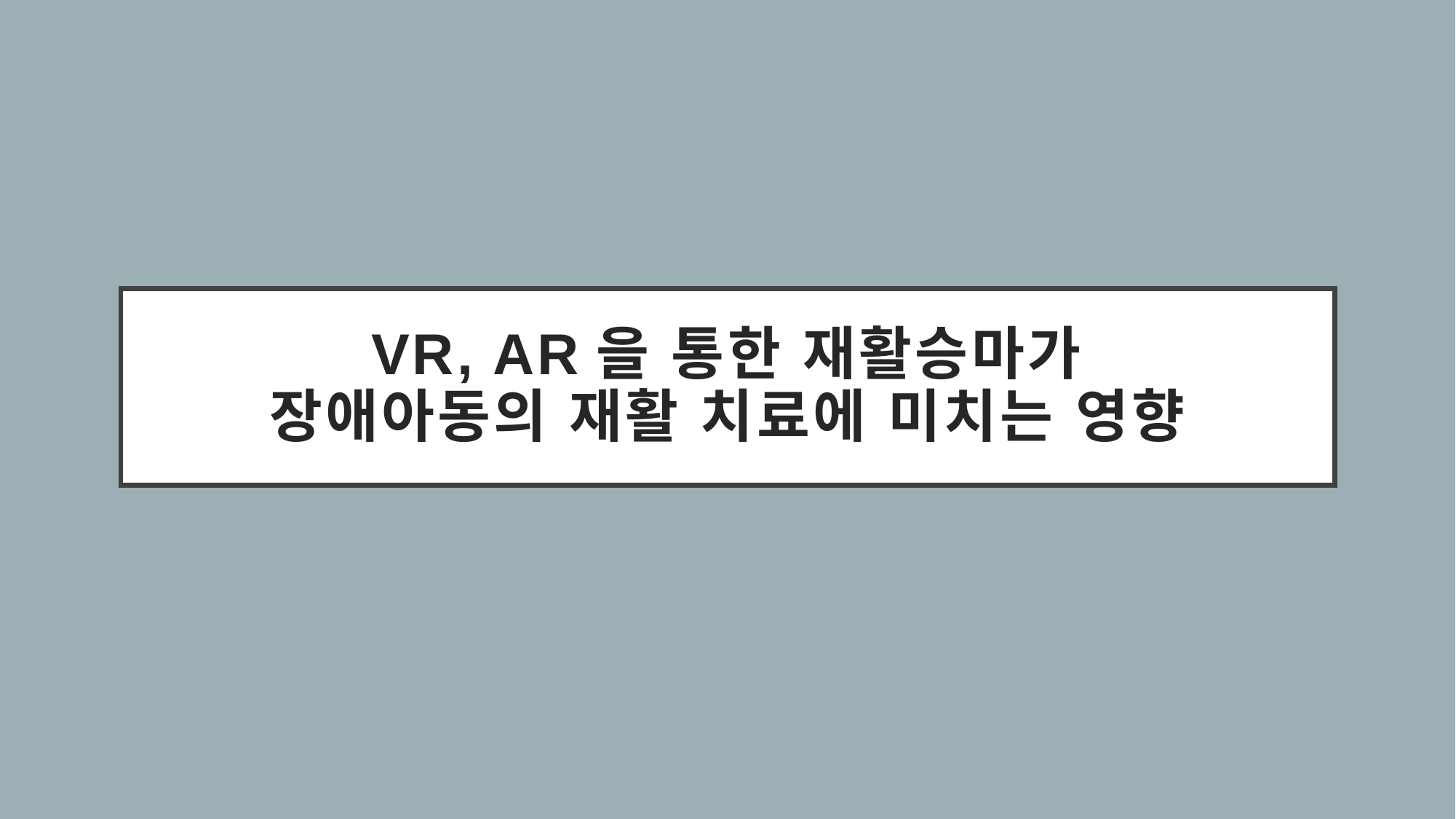

# VR, AR을 통한 재활승마가 장애아동의 재활 치료에 미치는 영향